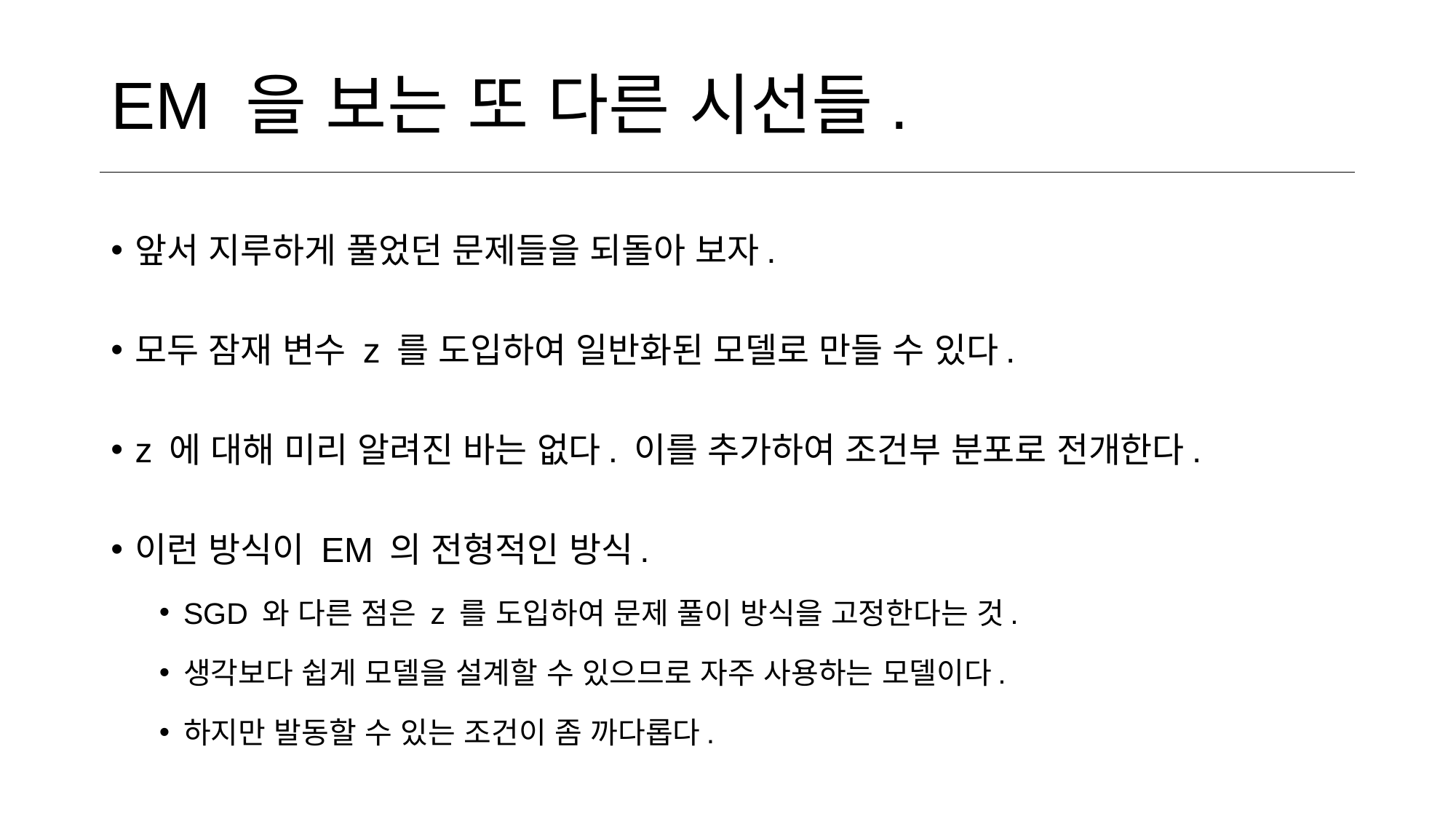

# EM 을 보는 또 다른 시선들.
앞서 지루하게 풀었던 문제들을 되돌아 보자.

모두 잠재 변수 z 를 도입하여 일반화된 모델로 만들 수 있다.

z 에 대해 미리 알려진 바는 없다. 이를 추가하여 조건부 분포로 전개한다.

이런 방식이 EM 의 전형적인 방식.
SGD 와 다른 점은 z 를 도입하여 문제 풀이 방식을 고정한다는 것.
생각보다 쉽게 모델을 설계할 수 있으므로 자주 사용하는 모델이다.
하지만 발동할 수 있는 조건이 좀 까다롭다.